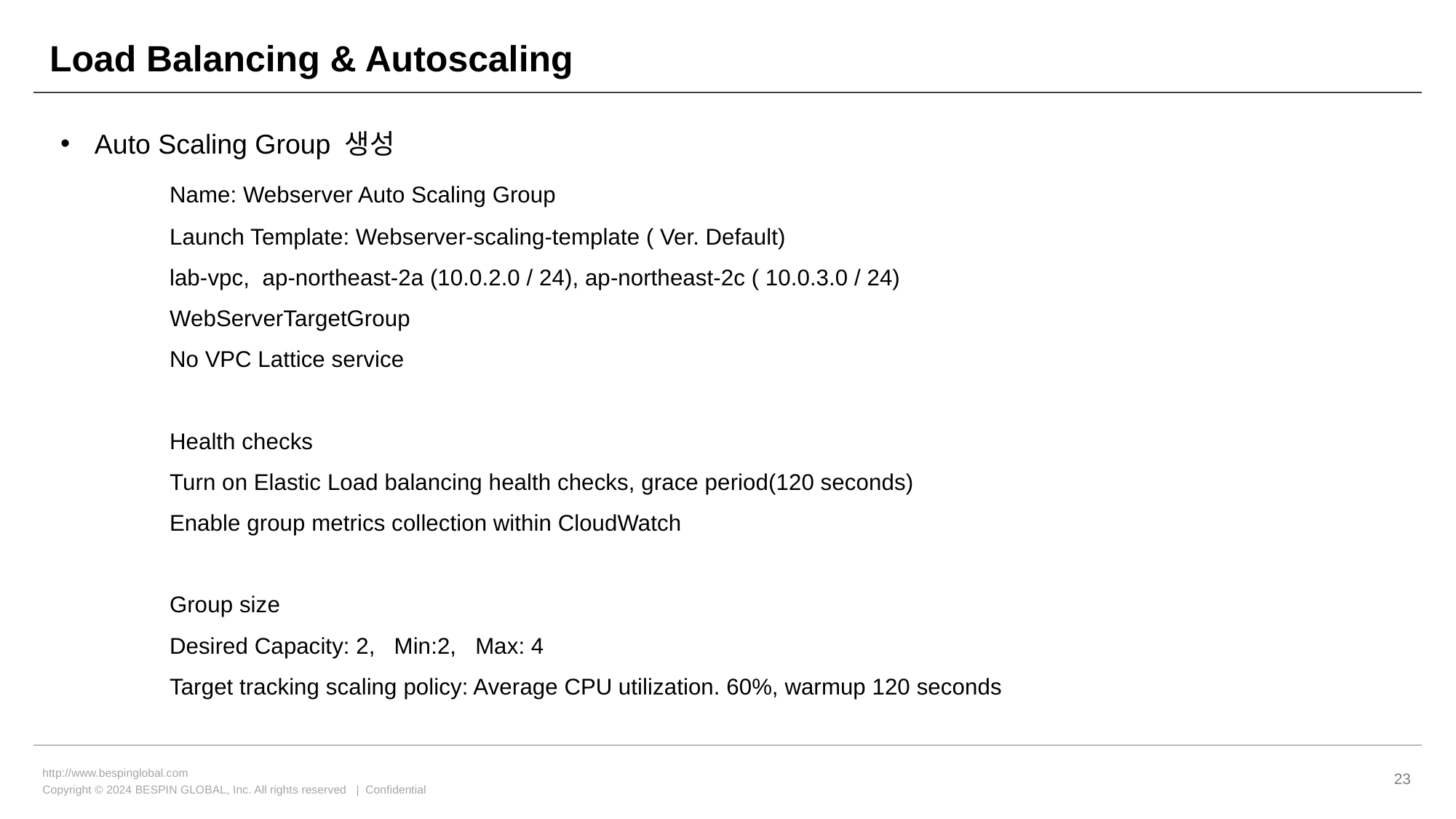

# Load Balancing & Autoscaling
Auto Scaling Group 생성
	Name: Webserver Auto Scaling Group
	Launch Template: Webserver-scaling-template ( Ver. Default)
	lab-vpc,  ap-northeast-2a (10.0.2.0 / 24), ap-northeast-2c ( 10.0.3.0 / 24)
	WebServerTargetGroup
	No VPC Lattice service

	Health checks
	Turn on Elastic Load balancing health checks, grace period(120 seconds)
	Enable group metrics collection within CloudWatch

	Group size
	Desired Capacity: 2,   Min:2,   Max: 4
	Target tracking scaling policy: Average CPU utilization. 60%, warmup 120 seconds